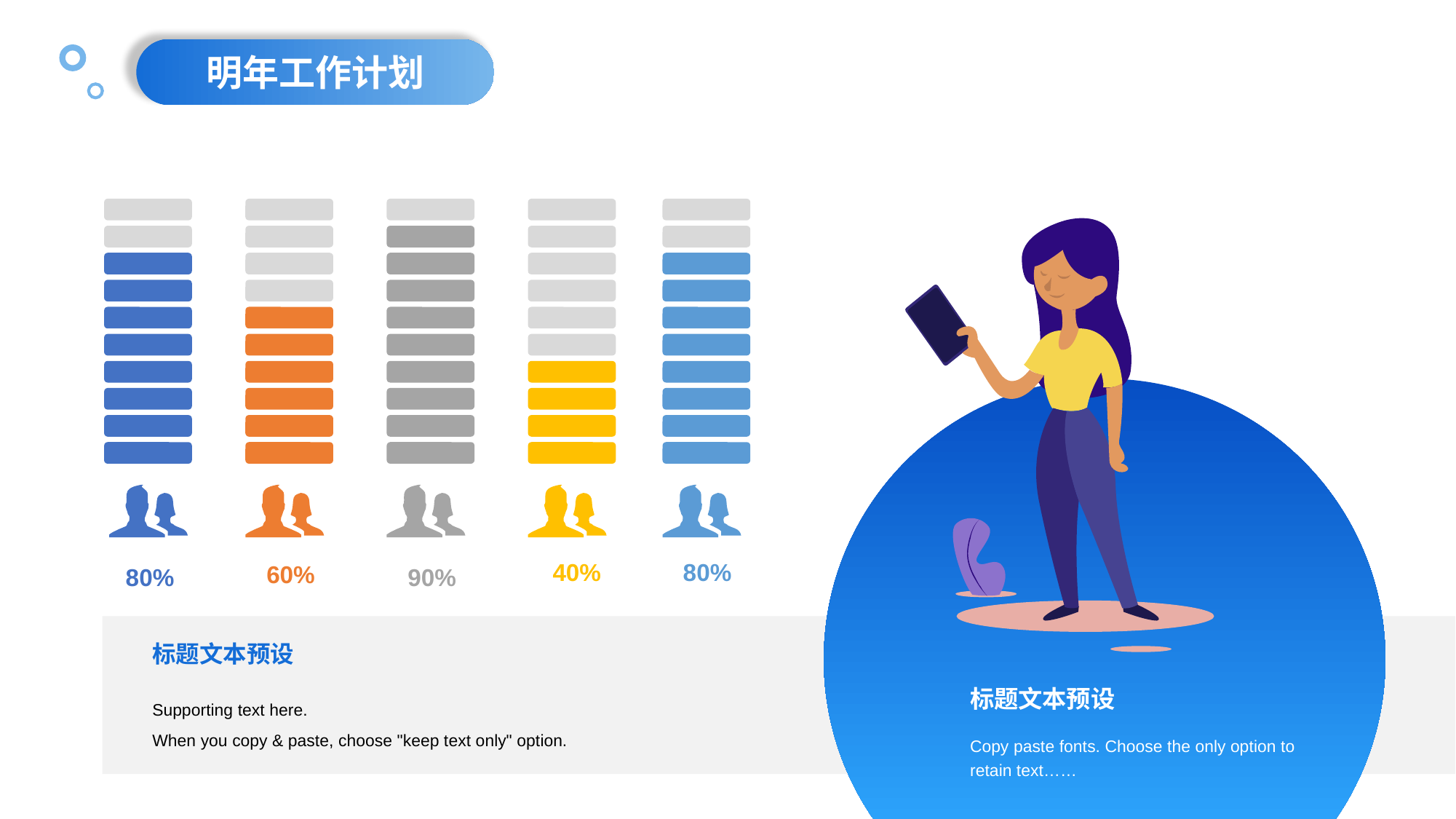

明年工作计划

40%
80%
60%
80%
90%

标题文本预设
Supporting text here.
When you copy & paste, choose "keep text only" option.
标题文本预设
Copy paste fonts. Choose the only option to retain text……